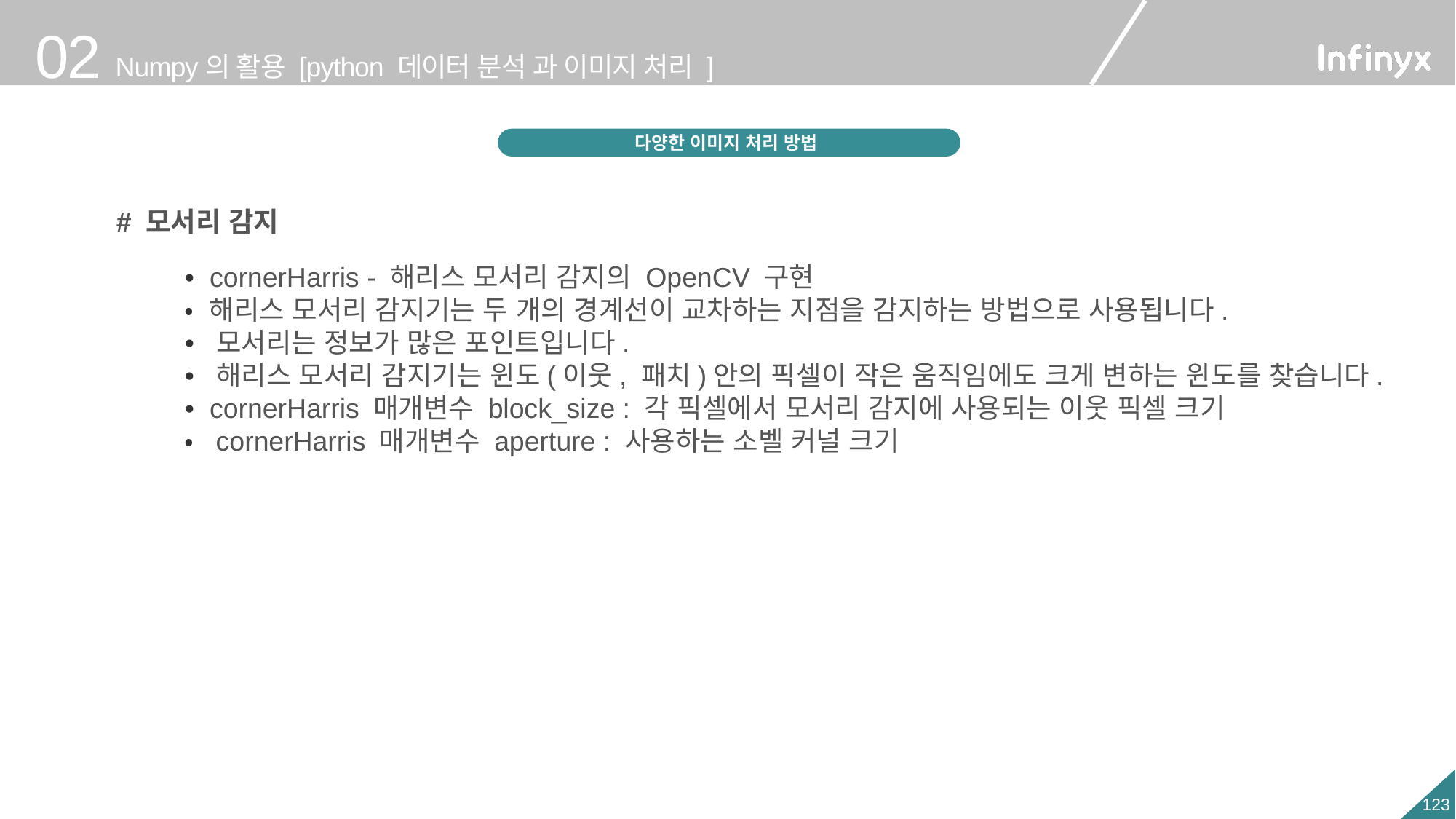

다양한 이미지 처리 방법
# 모서리 감지

•  cornerHarris - 해리스 모서리 감지의 OpenCV 구현
•  해리스 모서리 감지기는 두 개의 경계선이 교차하는 지점을 감지하는 방법으로 사용됩니다.
•  모서리는 정보가 많은 포인트입니다.
•  해리스 모서리 감지기는 윈도(이웃, 패치)안의 픽셀이 작은 움직임에도 크게 변하는 윈도를 찾습니다.
•  cornerHarris 매개변수 block_size : 각 픽셀에서 모서리 감지에 사용되는 이웃 픽셀 크기
•  cornerHarris 매개변수 aperture : 사용하는 소벨 커널 크기